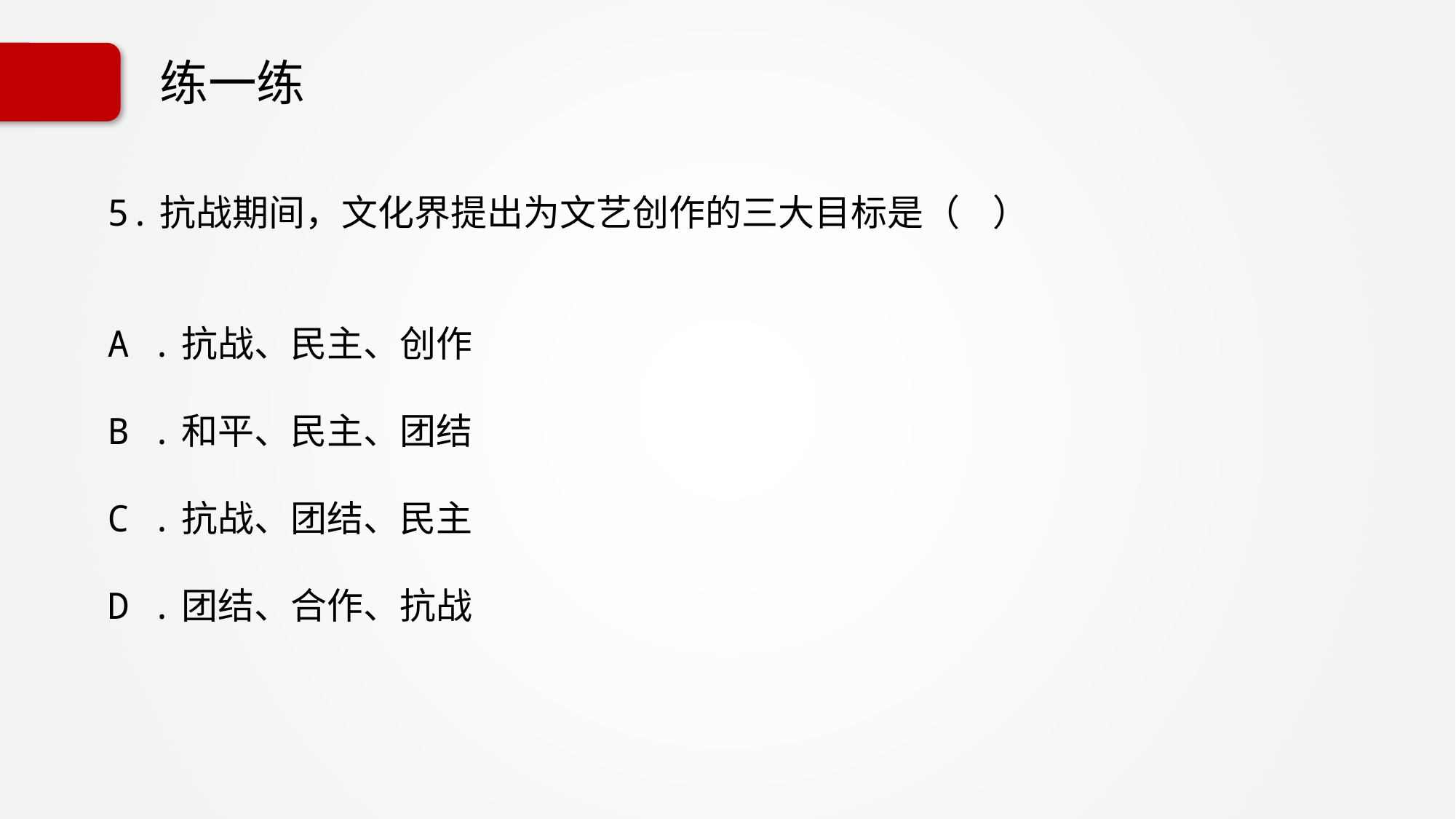

# 练一练
5.抗战期间，文化界提出为文艺创作的三大目标是（    ）

A .抗战、民主、创作

B .和平、民主、团结

C .抗战、团结、民主

D .团结、合作、抗战